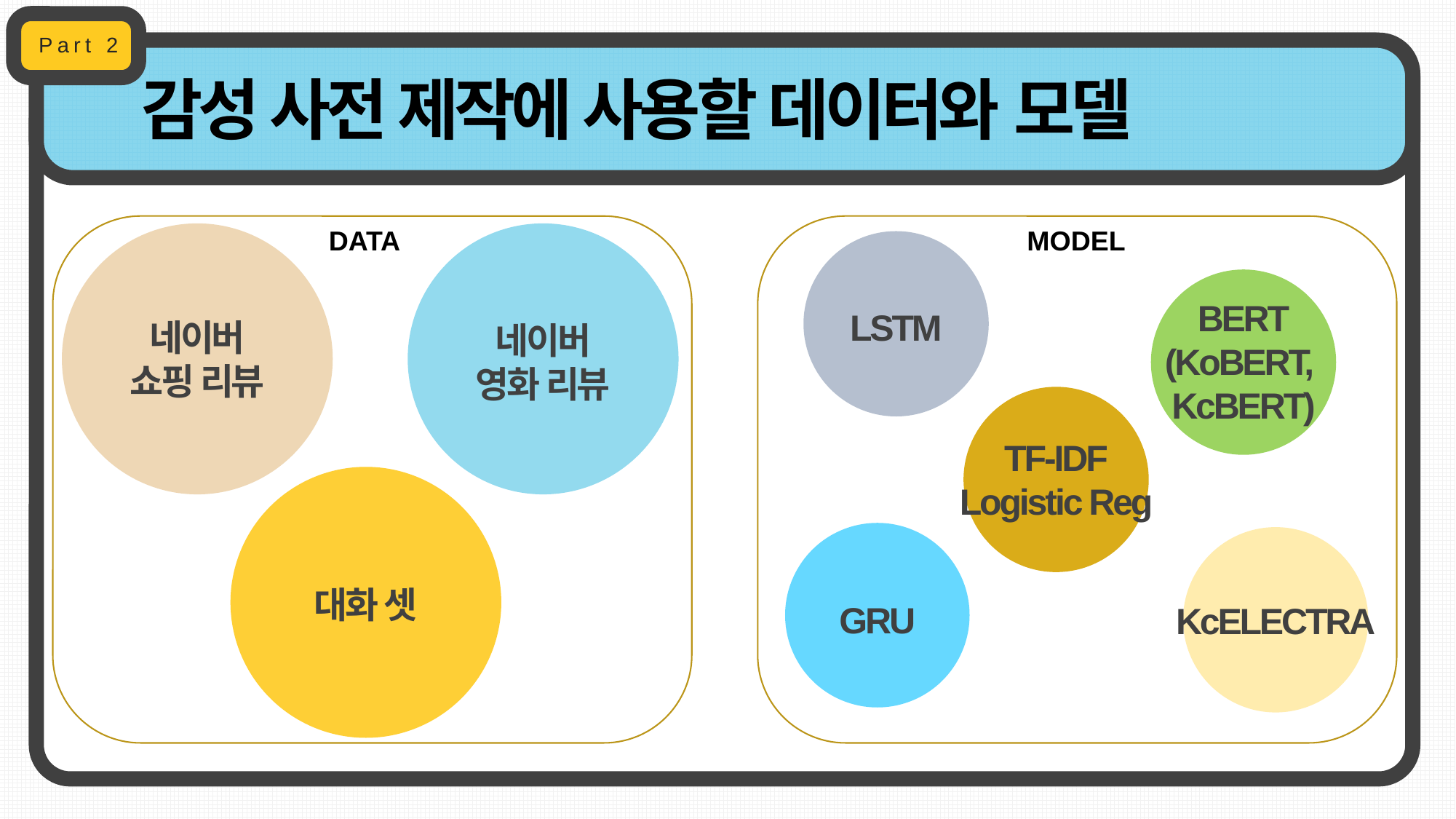

Part 2

감성 사전 제작에 사용할 데이터와 모델

네이버
쇼핑 리뷰

네이버
영화 리뷰

대화 셋

DATA
MODEL

LSTM

BERT
(KoBERT,
KcBERT)

TF-IDF
Logistic Reg

GRU

KcELECTRA